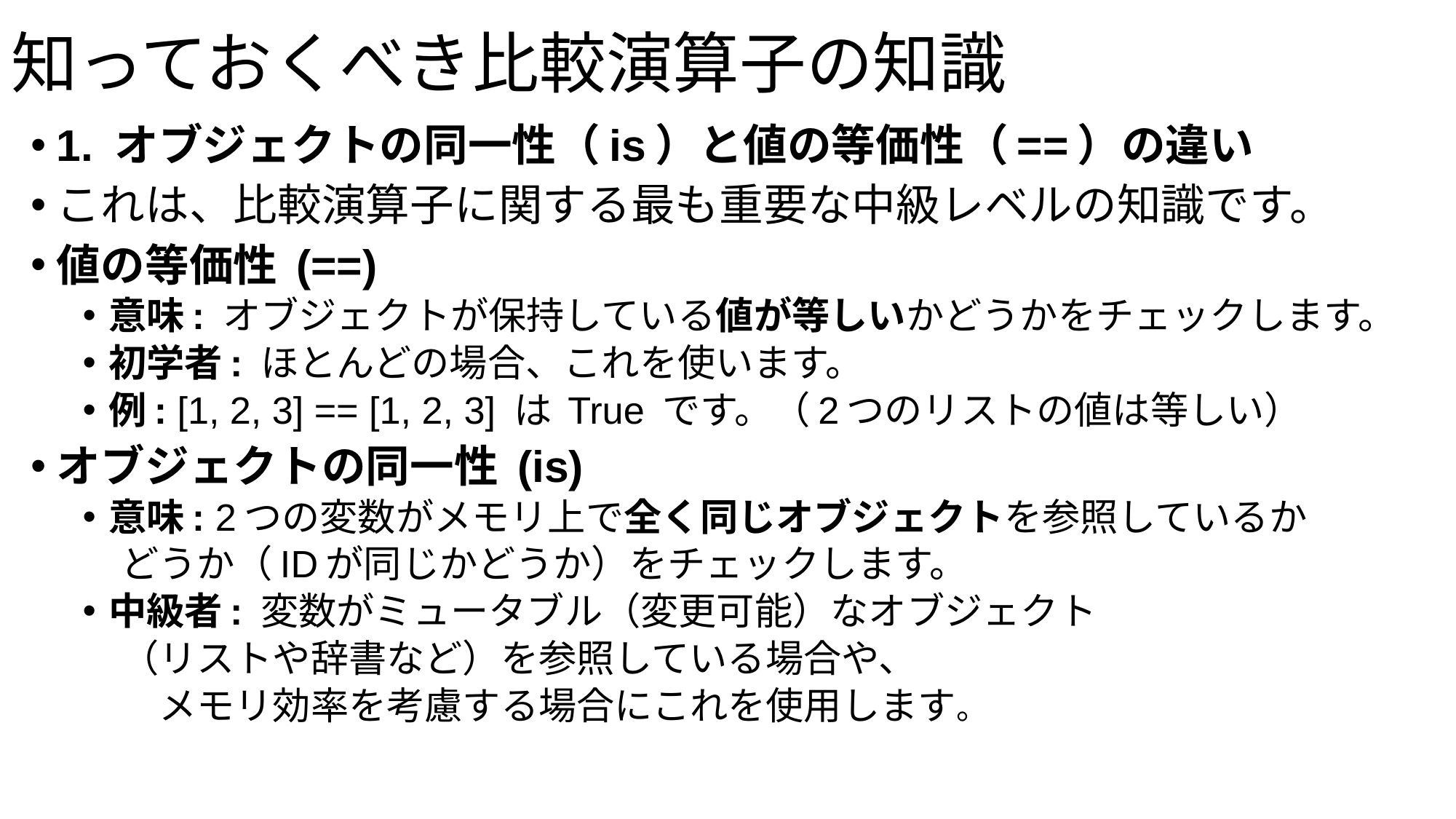

# 知っておくべき比較演算子の知識
1. オブジェクトの同一性（is）と値の等価性（==）の違い
これは、比較演算子に関する最も重要な中級レベルの知識です。
値の等価性 (==)
意味: オブジェクトが保持している値が等しいかどうかをチェックします。
初学者: ほとんどの場合、これを使います。
例: [1, 2, 3] == [1, 2, 3] は True です。（2つのリストの値は等しい）
オブジェクトの同一性 (is)
意味: 2つの変数がメモリ上で全く同じオブジェクトを参照しているか
　どうか（IDが同じかどうか）をチェックします。
中級者: 変数がミュータブル（変更可能）なオブジェクト
　（リストや辞書など）を参照している場合や、
　　メモリ効率を考慮する場合にこれを使用します。